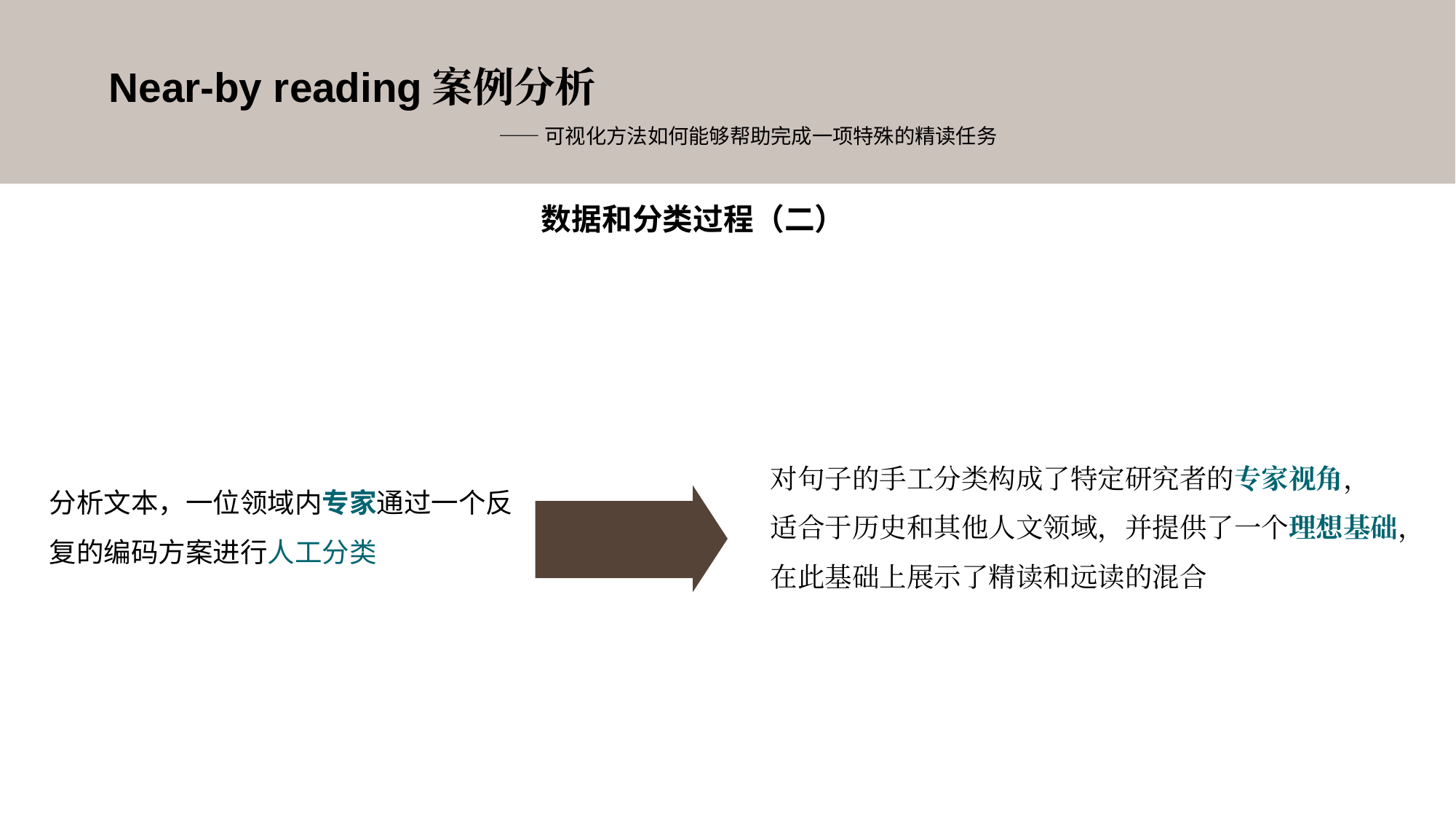

Near-by reading案例分析
 ——可视化方法如何能够帮助完成一项特殊的精读任务
数据和分类过程（二）
对句子的手工分类构成了特定研究者的专家视角，
适合于历史和其他人文领域，并提供了一个理想基础，
在此基础上展示了精读和远读的混合

分析文本，一位领域内专家通过一个反复的编码方案进行人工分类
/03